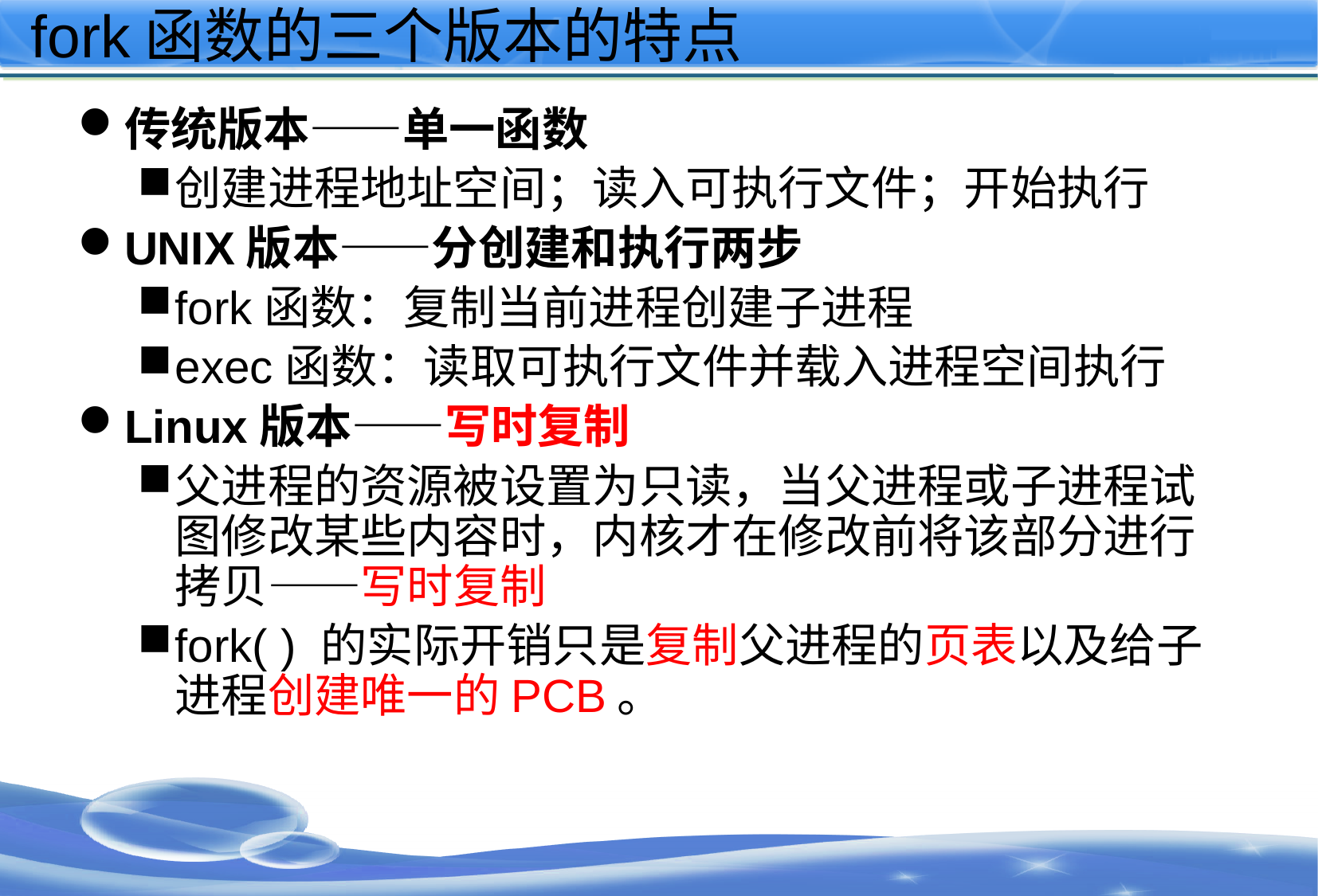

# fork函数的三个版本的特点
传统版本——单一函数
创建进程地址空间；读入可执行文件；开始执行
UNIX版本——分创建和执行两步
fork函数：复制当前进程创建子进程
exec函数：读取可执行文件并载入进程空间执行
Linux版本——写时复制
父进程的资源被设置为只读，当父进程或子进程试图修改某些内容时，内核才在修改前将该部分进行拷贝——写时复制
fork( ) 的实际开销只是复制父进程的页表以及给子进程创建唯一的PCB。